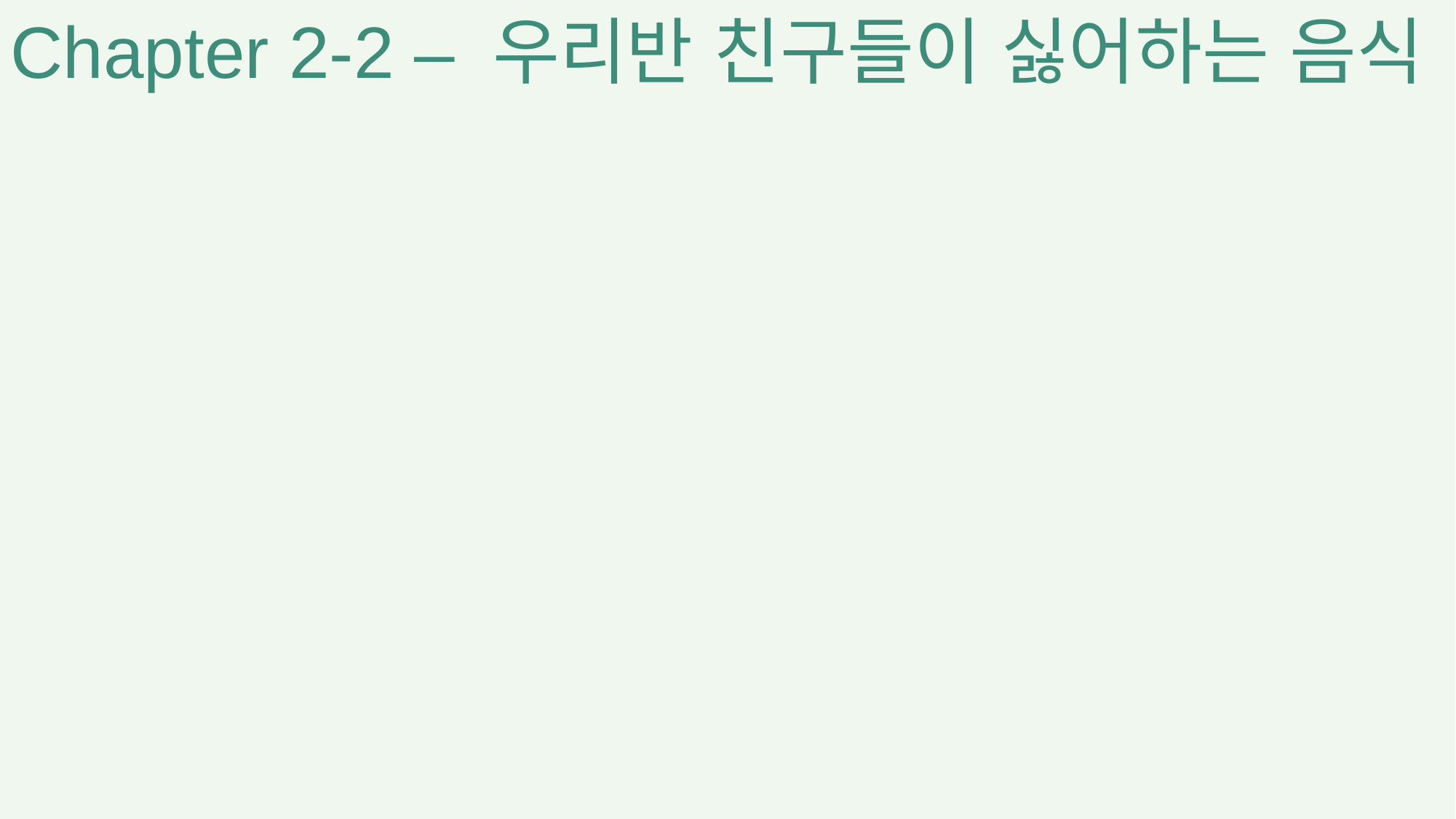

Chapter 2-2 – 우리반 친구들이 싫어하는 음식